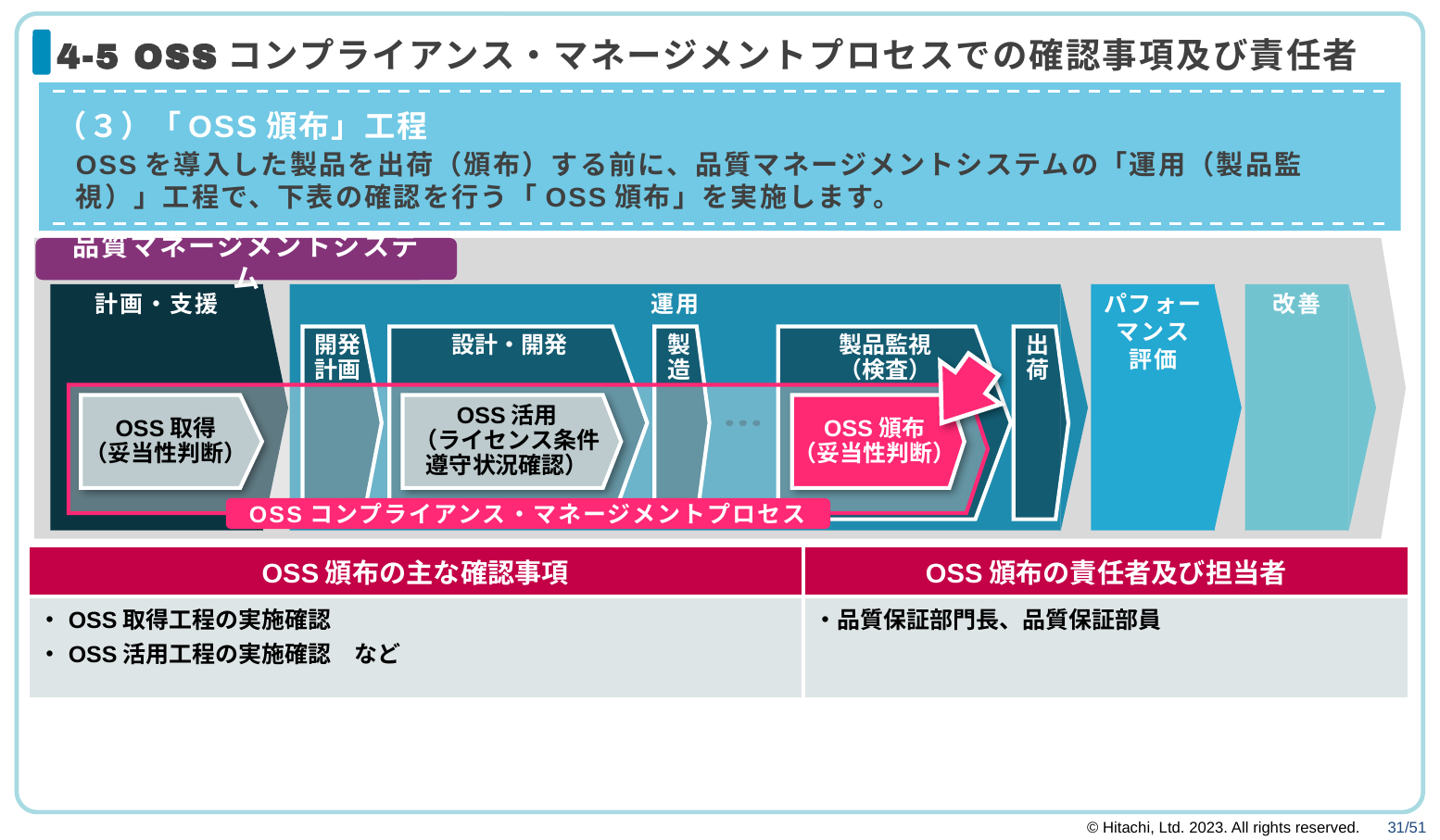

# 4-5 OSSコンプライアンス・マネージメントプロセスでの確認事項及び責任者

（３）「OSS頒布」工程
OSSを導入した製品を出荷（頒布）する前に、品質マネージメントシステムの「運用（製品監視）」工程で、下表の確認を行う「OSS頒布」を実施します。

品質マネージメントシステム
計画・支援

運用

パフォー
マンス
評価

改善

開発
計画
設計・開発
製
造
製品監視
（検査）
出
荷

OSS取得
（妥当性判断）
OSS活用
（ライセンス条件
遵守状況確認）
OSS頒布
（妥当性判断）

OSSコンプライアンス・マネージメントプロセス

| OSS頒布の主な確認事項 | OSS頒布の責任者及び担当者 |
| --- | --- |
| ・OSS取得工程の実施確認 ・OSS活用工程の実施確認　など | ・品質保証部門長、品質保証部員 |